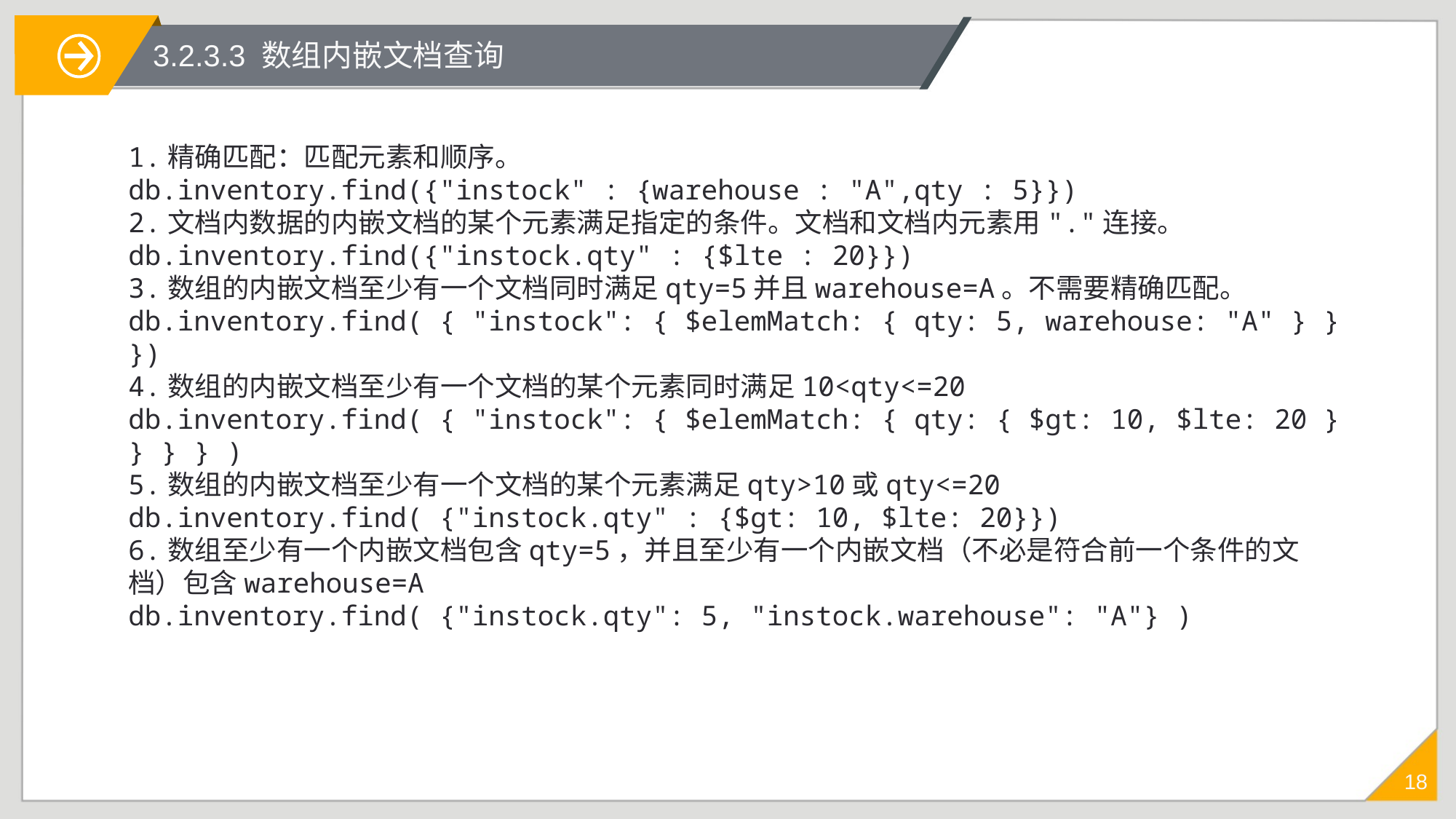

3.2.3.3 数组内嵌文档查询

1.精确匹配：匹配元素和顺序。
db.inventory.find({"instock" : {warehouse : "A",qty : 5}})
2.文档内数据的内嵌文档的某个元素满足指定的条件。文档和文档内元素用"."连接。
db.inventory.find({"instock.qty" : {$lte : 20}})
3.数组的内嵌文档至少有一个文档同时满足qty=5并且warehouse=A。不需要精确匹配。
db.inventory.find( { "instock": { $elemMatch: { qty: 5, warehouse: "A" } } })
4.数组的内嵌文档至少有一个文档的某个元素同时满足10<qty<=20
db.inventory.find( { "instock": { $elemMatch: { qty: { $gt: 10, $lte: 20 } } } } )
5.数组的内嵌文档至少有一个文档的某个元素满足qty>10或qty<=20
db.inventory.find( {"instock.qty" : {$gt: 10, $lte: 20}})
6.数组至少有一个内嵌文档包含qty=5，并且至少有一个内嵌文档（不必是符合前一个条件的文档）包含warehouse=A
db.inventory.find( {"instock.qty": 5, "instock.warehouse": "A"} )